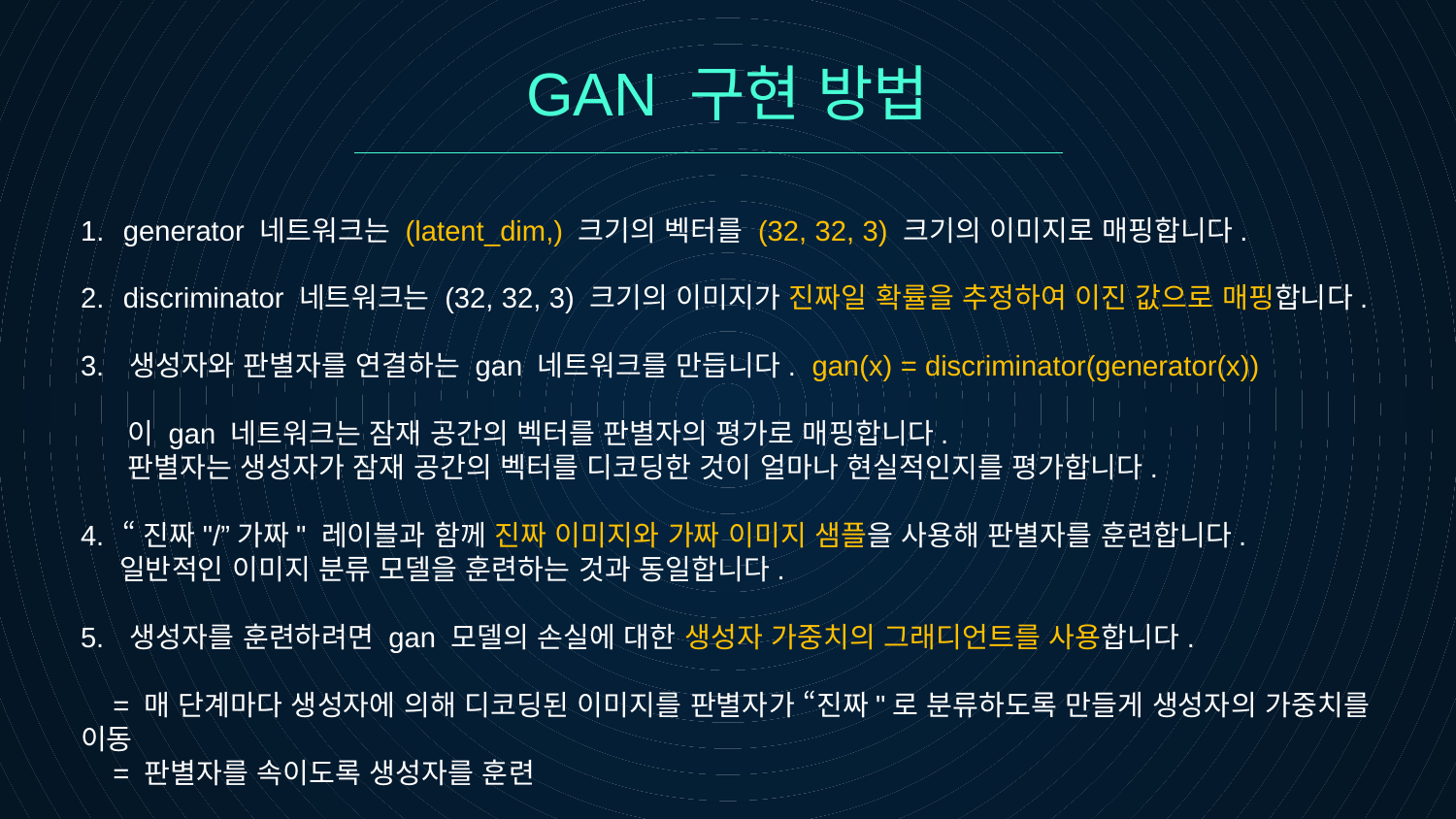

GAN 구현 방법

 generator 네트워크는 (latent_dim,) 크기의 벡터를 (32, 32, 3) 크기의 이미지로 매핑합니다.

 discriminator 네트워크는 (32, 32, 3) 크기의 이미지가 진짜일 확률을 추정하여 이진 값으로 매핑합니다.

 생성자와 판별자를 연결하는 gan 네트워크를 만듭니다.  gan(x) = discriminator(generator(x))

     이 gan 네트워크는 잠재 공간의 벡터를 판별자의 평가로 매핑합니다.
     판별자는 생성자가 잠재 공간의 벡터를 디코딩한 것이 얼마나 현실적인지를 평가합니다.

 “진짜"/”가짜" 레이블과 함께 진짜 이미지와 가짜 이미지 샘플을 사용해 판별자를 훈련합니다.
    일반적인 이미지 분류 모델을 훈련하는 것과 동일합니다.

 생성자를 훈련하려면 gan 모델의 손실에 대한 생성자 가중치의 그래디언트를 사용합니다.

    = 매 단계마다 생성자에 의해 디코딩된 이미지를 판별자가 “진짜"로 분류하도록 만들게 생성자의 가중치를 이동
    = 판별자를 속이도록 생성자를 훈련